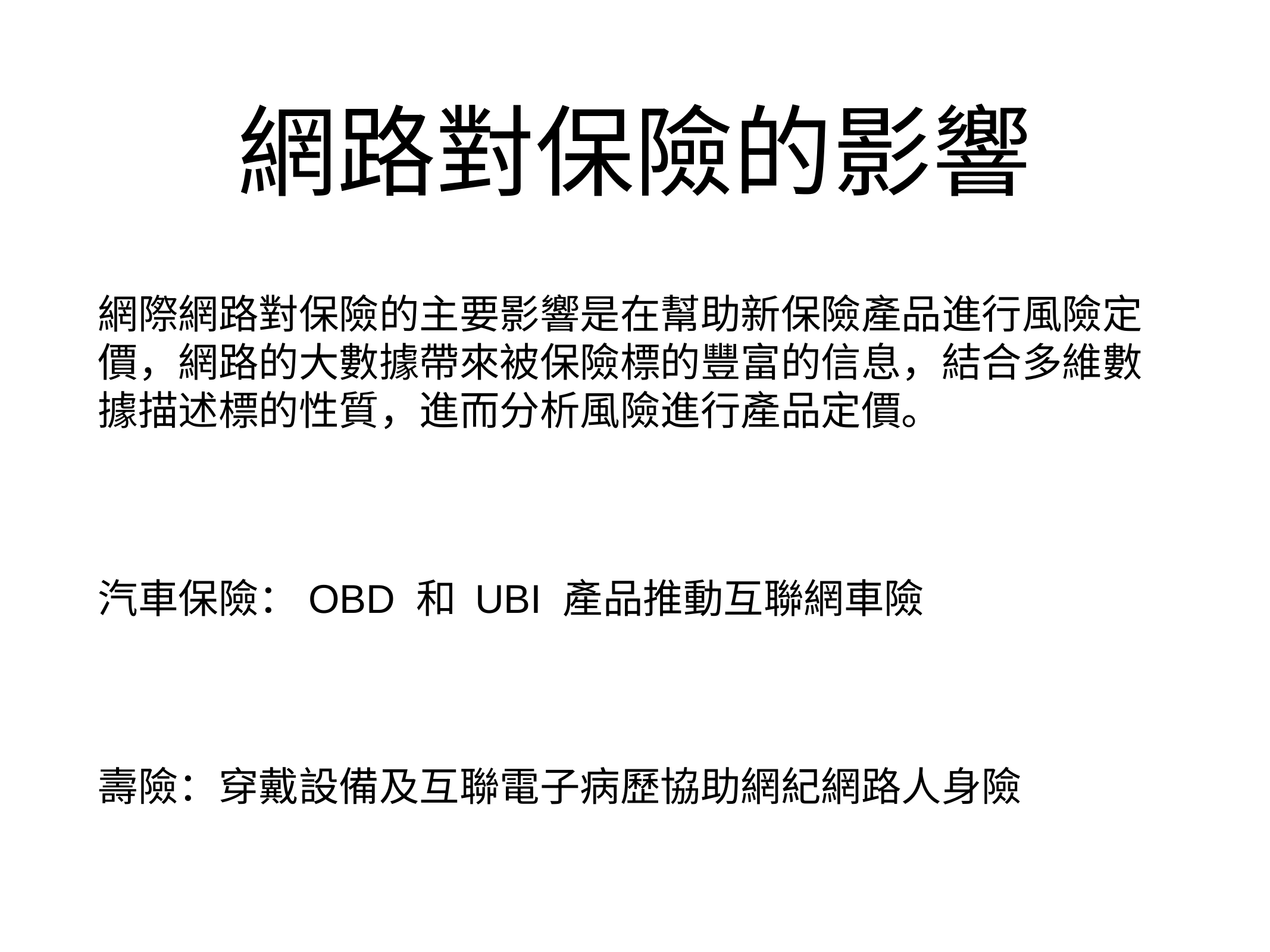

# 網路對保險的影響
網際網路對保險的主要影響是在幫助新保險產品進行風險定價，網路的大數據帶來被保險標的豐富的信息，結合多維數據描述標的性質，進而分析風險進行產品定價。

汽車保險：OBD 和 UBI 產品推動互聯網車險

壽險：穿戴設備及互聯電子病歷協助網紀網路人身險

4